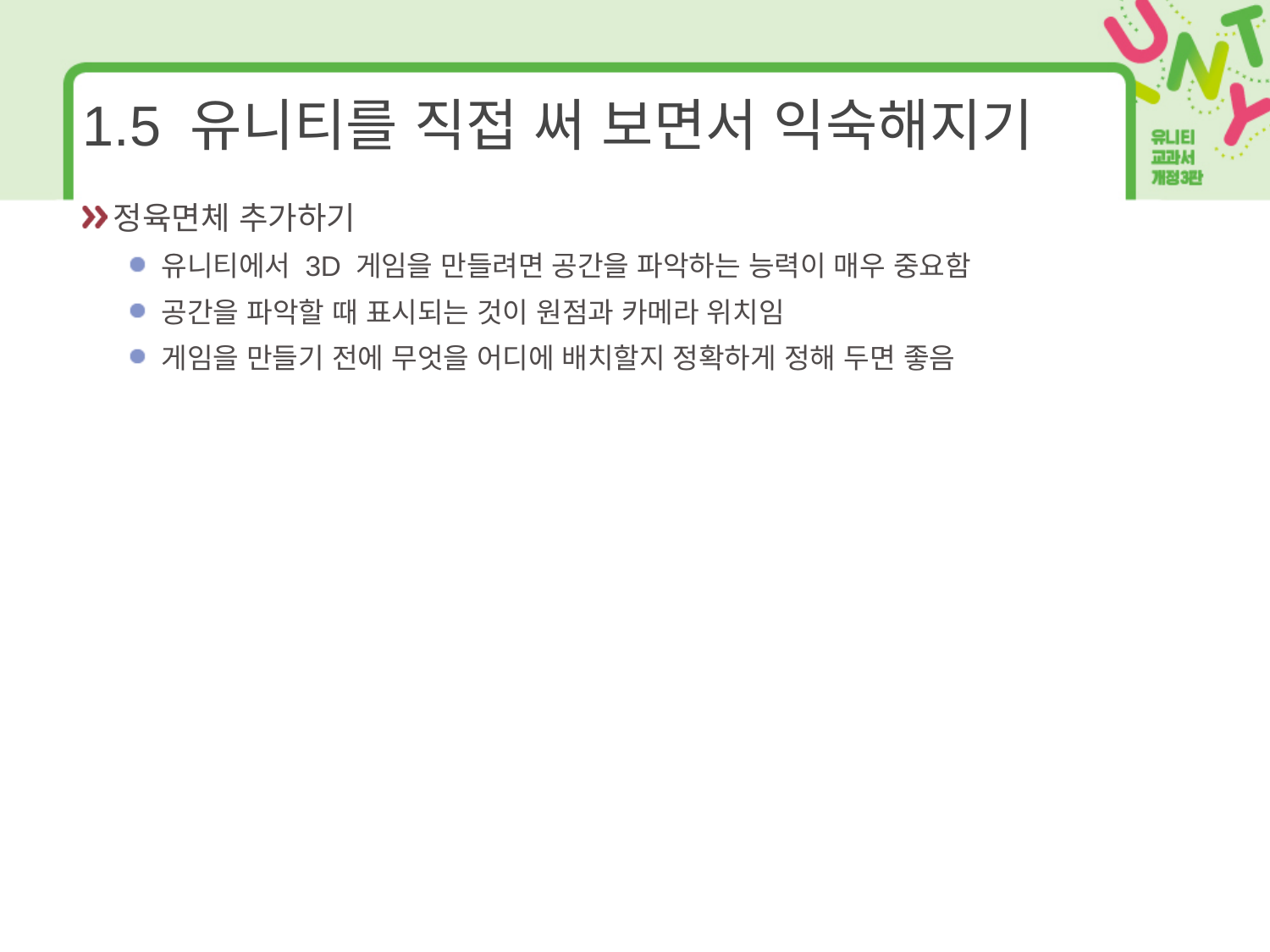

# 1.5 유니티를 직접 써 보면서 익숙해지기
정육면체 추가하기
유니티에서 3D 게임을 만들려면 공간을 파악하는 능력이 매우 중요함
공간을 파악할 때 표시되는 것이 원점과 카메라 위치임
게임을 만들기 전에 무엇을 어디에 배치할지 정확하게 정해 두면 좋음